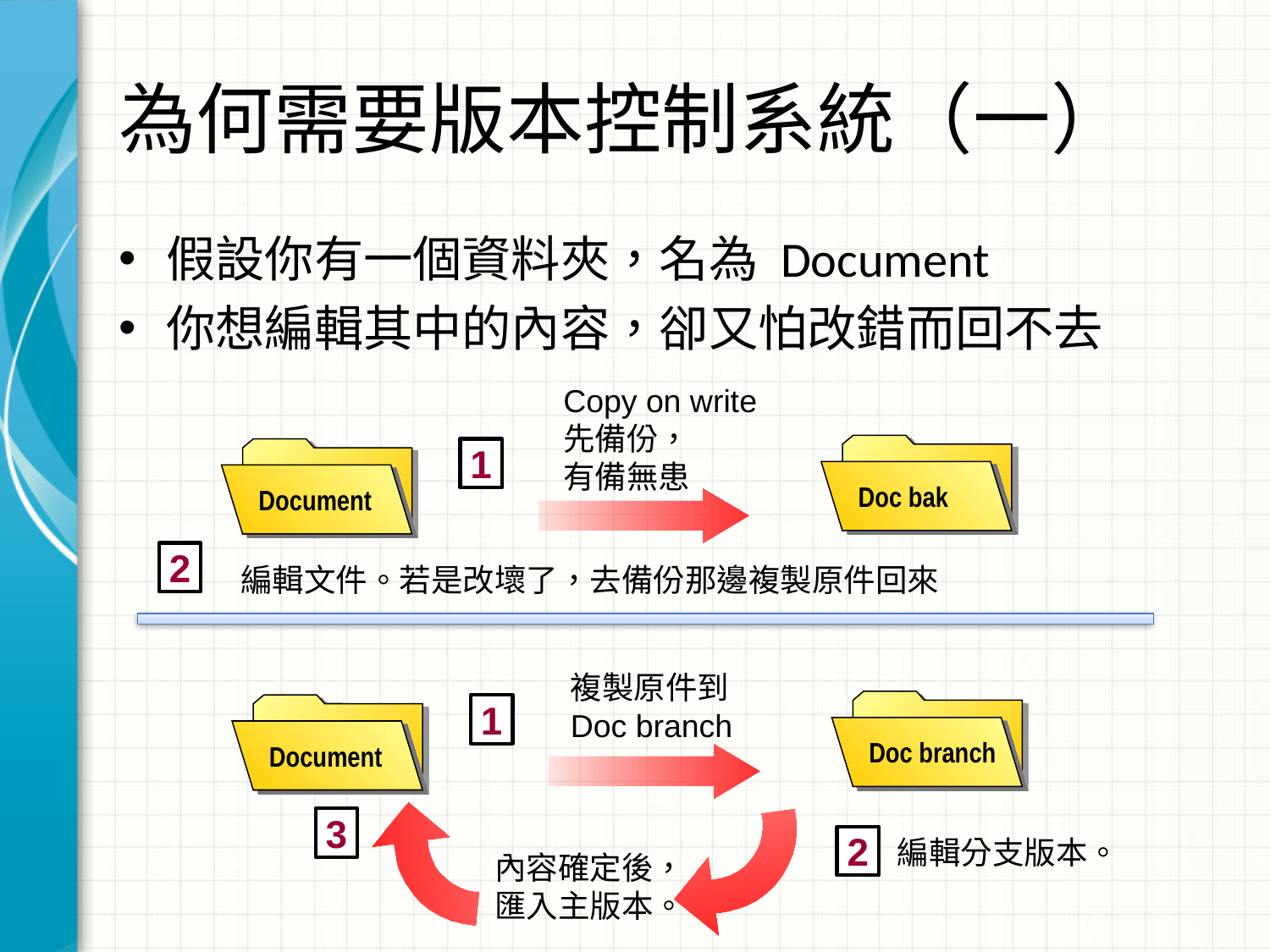

# 為何需要版本控制系統（一）
假設你有一個資料夾，名為 Document
你想編輯其中的內容，卻又怕改錯而回不去
Copy on write
先備份，
有備無患

1
Doc bak
Document

2
編輯文件。若是改壞了，去備份那邊複製原件回來

複製原件到
Doc branch

1
Doc branch
Document

3
2
編輯分支版本。
內容確定後，
匯入主版本。